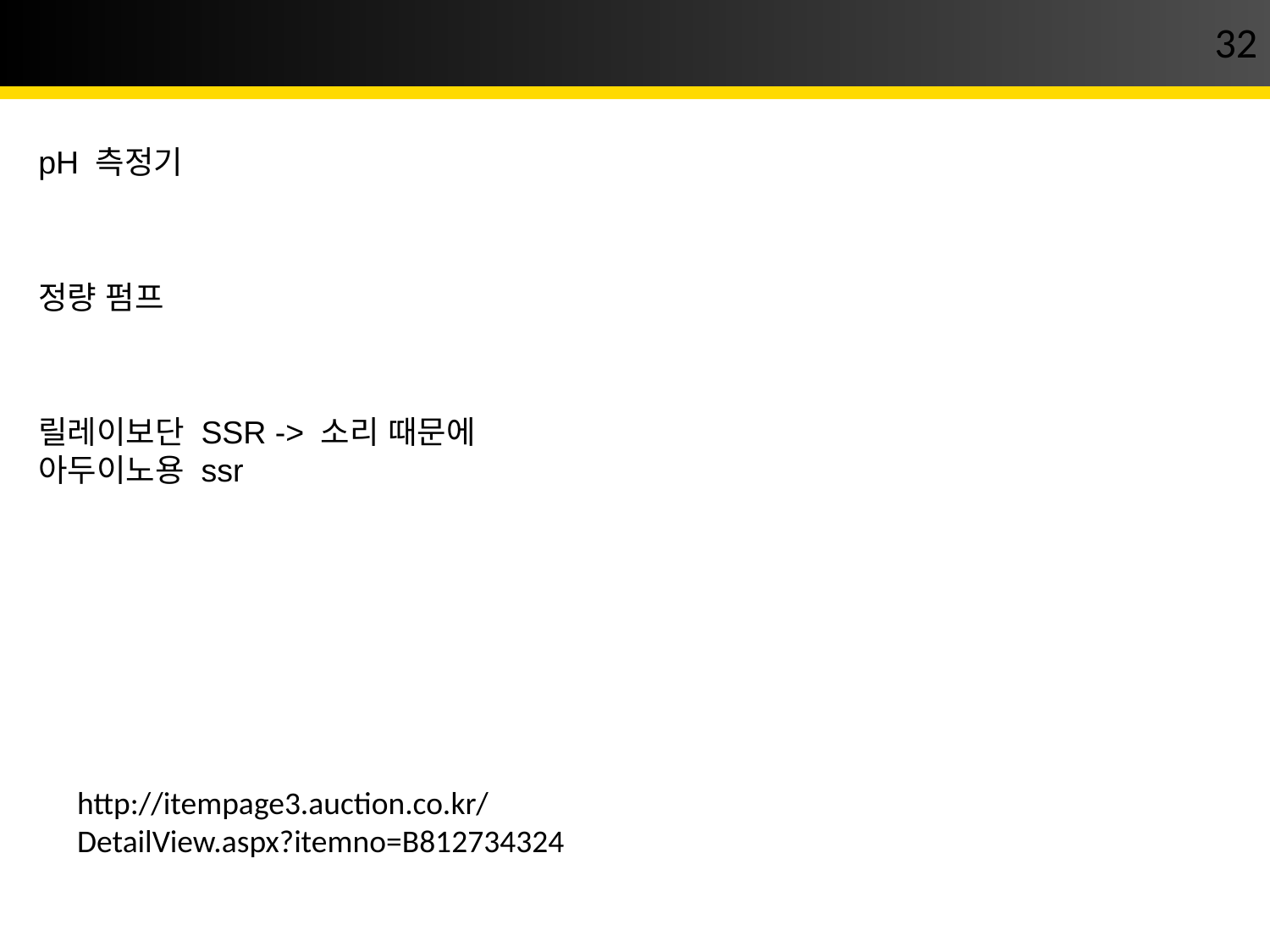

32
양액제어 시스템
pH 측정기
정량 펌프
릴레이보단 SSR -> 소리 때문에
아두이노용 ssr
http://itempage3.auction.co.kr/DetailView.aspx?itemno=B812734324